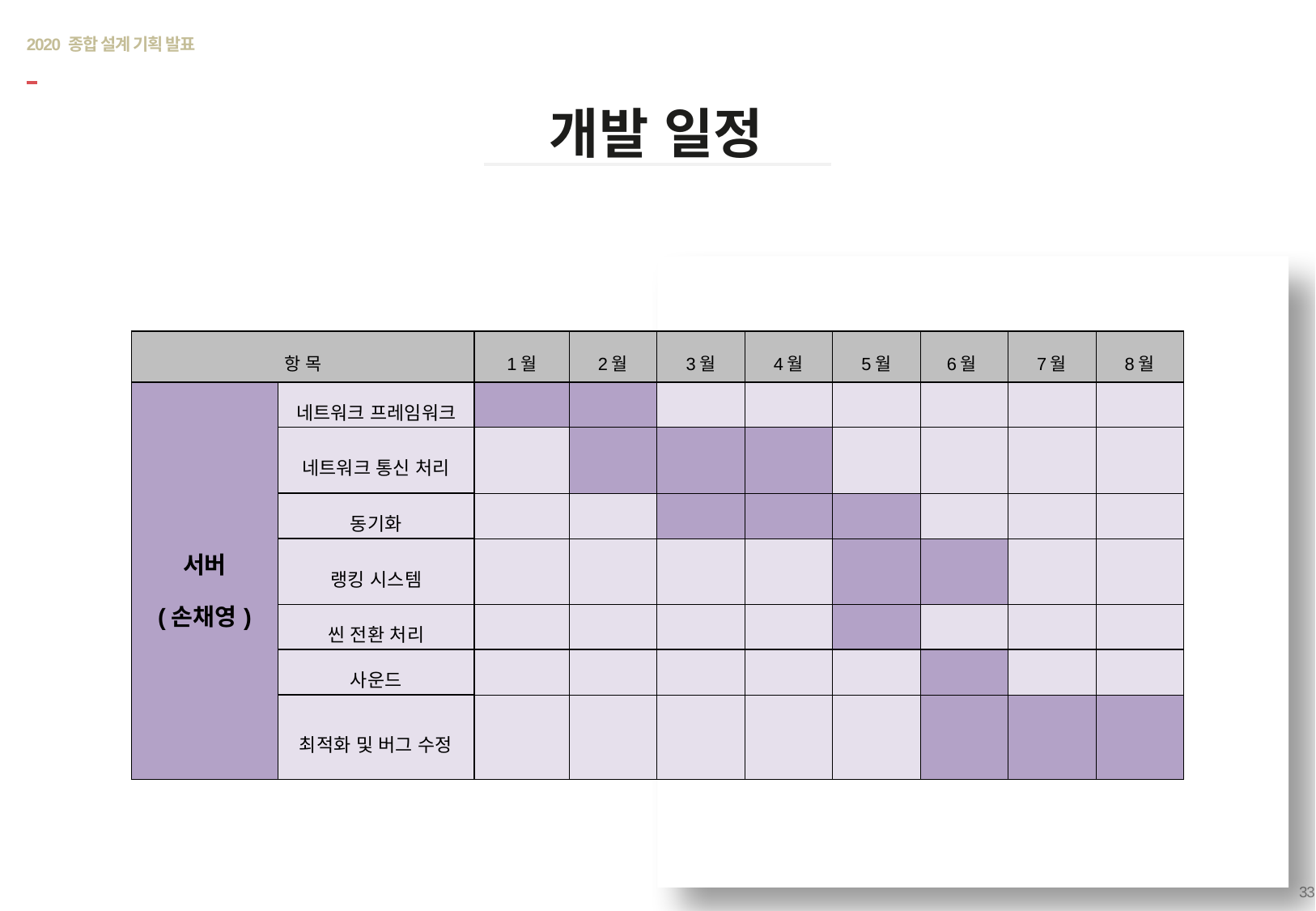

# 2020 종합 설계 기획 발표
개발 일정

| 항 목 |  | 1월 | 2월 | 3월 | 4월 | 5월 | 6월 | 7월 | 8월 |
| --- | --- | --- | --- | --- | --- | --- | --- | --- | --- |
| 서버 (손채영) | 네트워크 프레임워크 |  |  |  |  |  |  |  |  |
|  | 네트워크 통신 처리 |  |  |  |  |  |  |  |  |
|  | 동기화 |  |  |  |  |  |  |  |  |
|  | 랭킹 시스템 |  |  |  |  |  |  |  |  |
|  | 씬 전환 처리 |  |  |  |  |  |  |  |  |
|  | 사운드 |  |  |  |  |  |  |  |  |
|  | 최적화 및 버그 수정 |  |  |  |  |  |  |  |  |
33